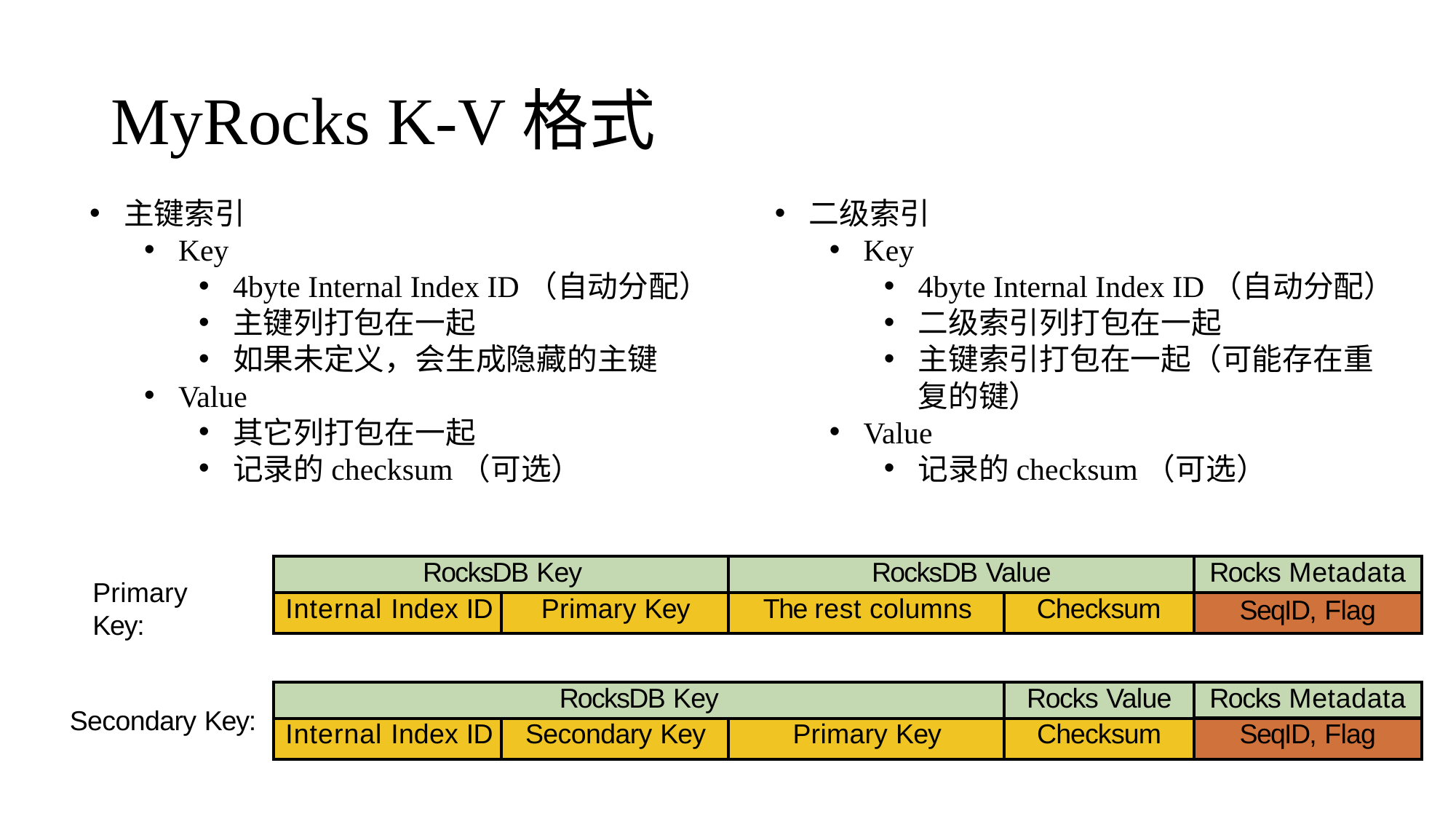

# MyRocks K-V格式
主键索引
Key
4byte Internal Index ID（自动分配）
主键列打包在一起
如果未定义，会生成隐藏的主键
Value
其它列打包在一起
记录的checksum（可选）
二级索引
Key
4byte Internal Index ID（自动分配）
二级索引列打包在一起
主键索引打包在一起（可能存在重复的键）
Value
记录的checksum（可选）
| RocksDB Key |  | RocksDB Value |  | Rocks Metadata |
| --- | --- | --- | --- | --- |
| Internal Index ID | Primary Key | The rest columns | Checksum | SeqID, Flag |
Primary Key:
| RocksDB Key |  |  | Rocks Value | Rocks Metadata |
| --- | --- | --- | --- | --- |
| Internal Index ID | Secondary Key | Primary Key | Checksum | SeqID, Flag |
Secondary Key: